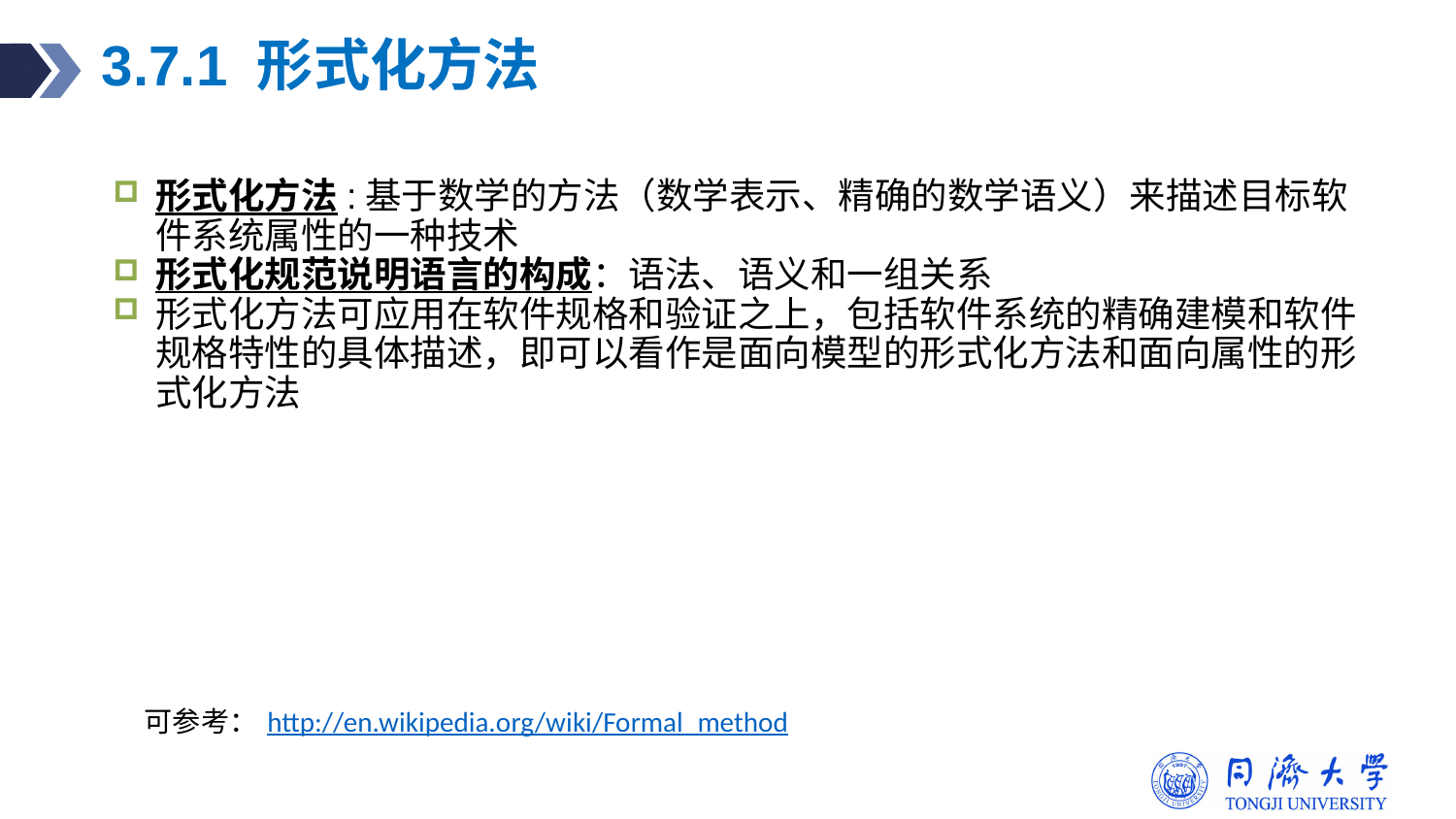

# 3.7.1 形式化方法
形式化方法:基于数学的方法（数学表示、精确的数学语义）来描述目标软件系统属性的一种技术
形式化规范说明语言的构成：语法、语义和一组关系
形式化方法可应用在软件规格和验证之上，包括软件系统的精确建模和软件规格特性的具体描述，即可以看作是面向模型的形式化方法和面向属性的形式化方法

可参考：
http://en.wikipedia.org/wiki/Formal_method